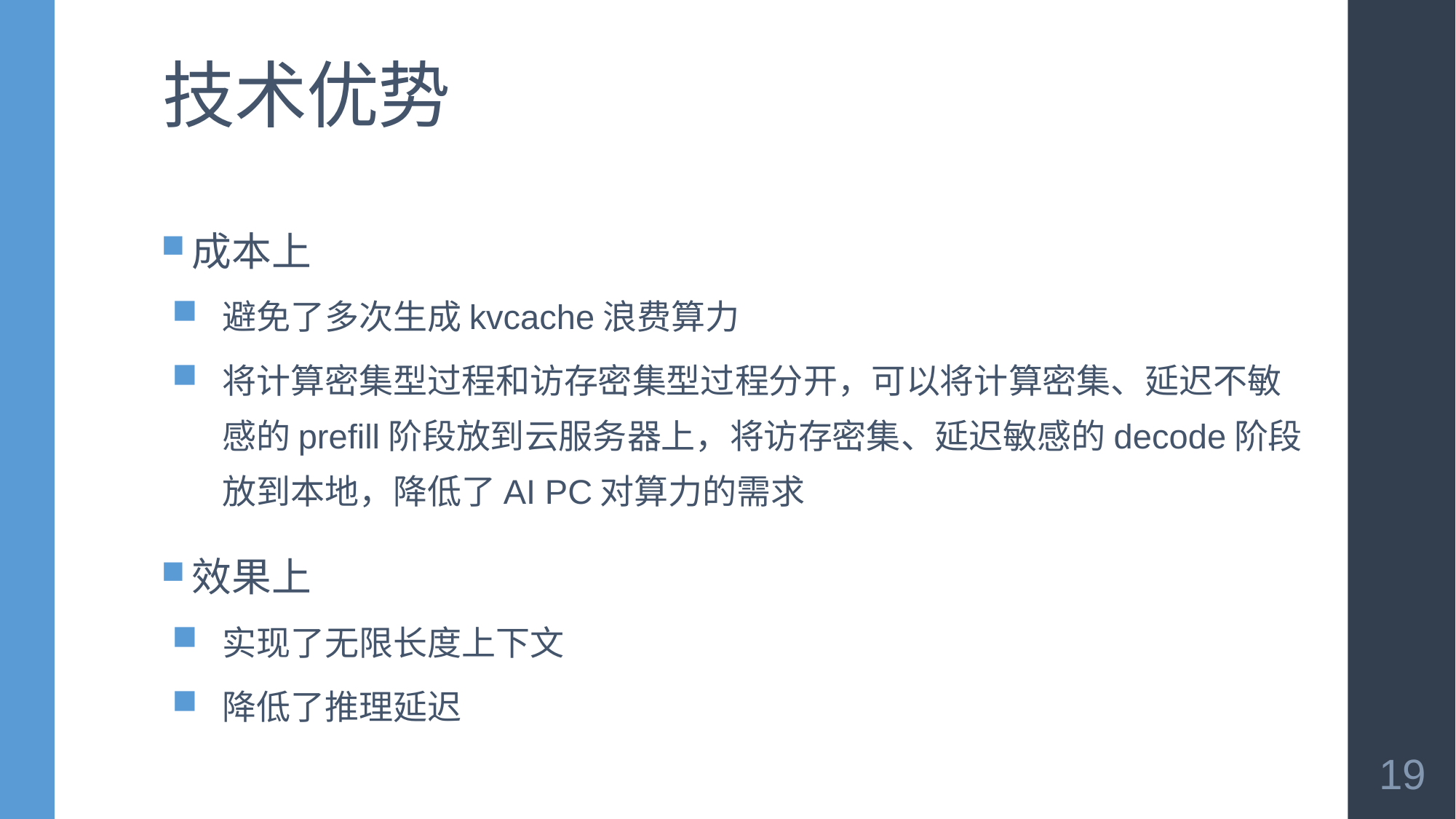

# 技术优势
成本上
避免了多次生成kvcache浪费算力
将计算密集型过程和访存密集型过程分开，可以将计算密集、延迟不敏感的prefill阶段放到云服务器上，将访存密集、延迟敏感的decode阶段放到本地，降低了AI PC对算力的需求
效果上
实现了无限长度上下文
降低了推理延迟

19